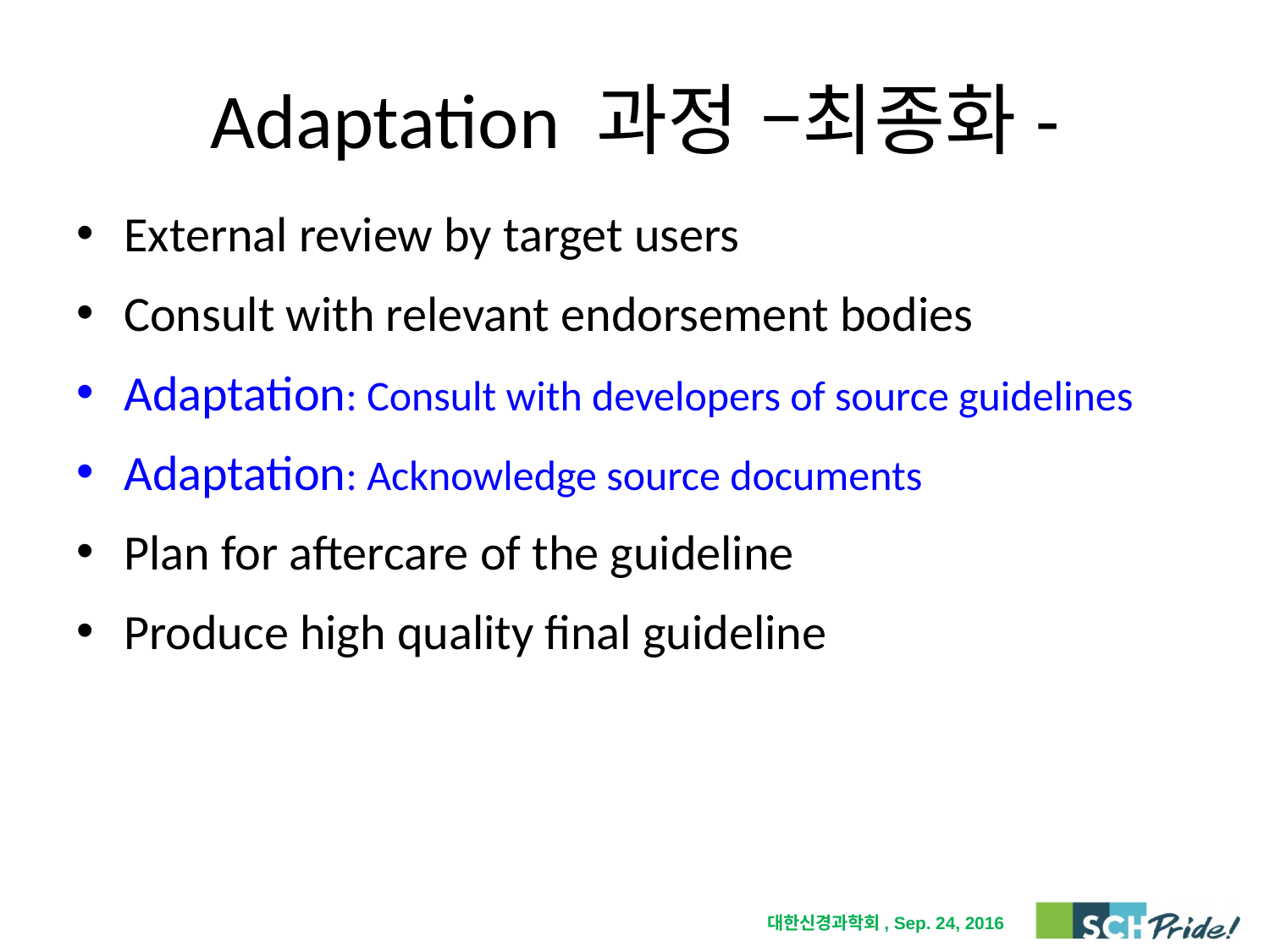

# Adaptation 과정 –최종화-
External review by target users
Consult with relevant endorsement bodies
Adaptation: Consult with developers of source guidelines
Adaptation: Acknowledge source documents
Plan for aftercare of the guideline
Produce high quality final guideline